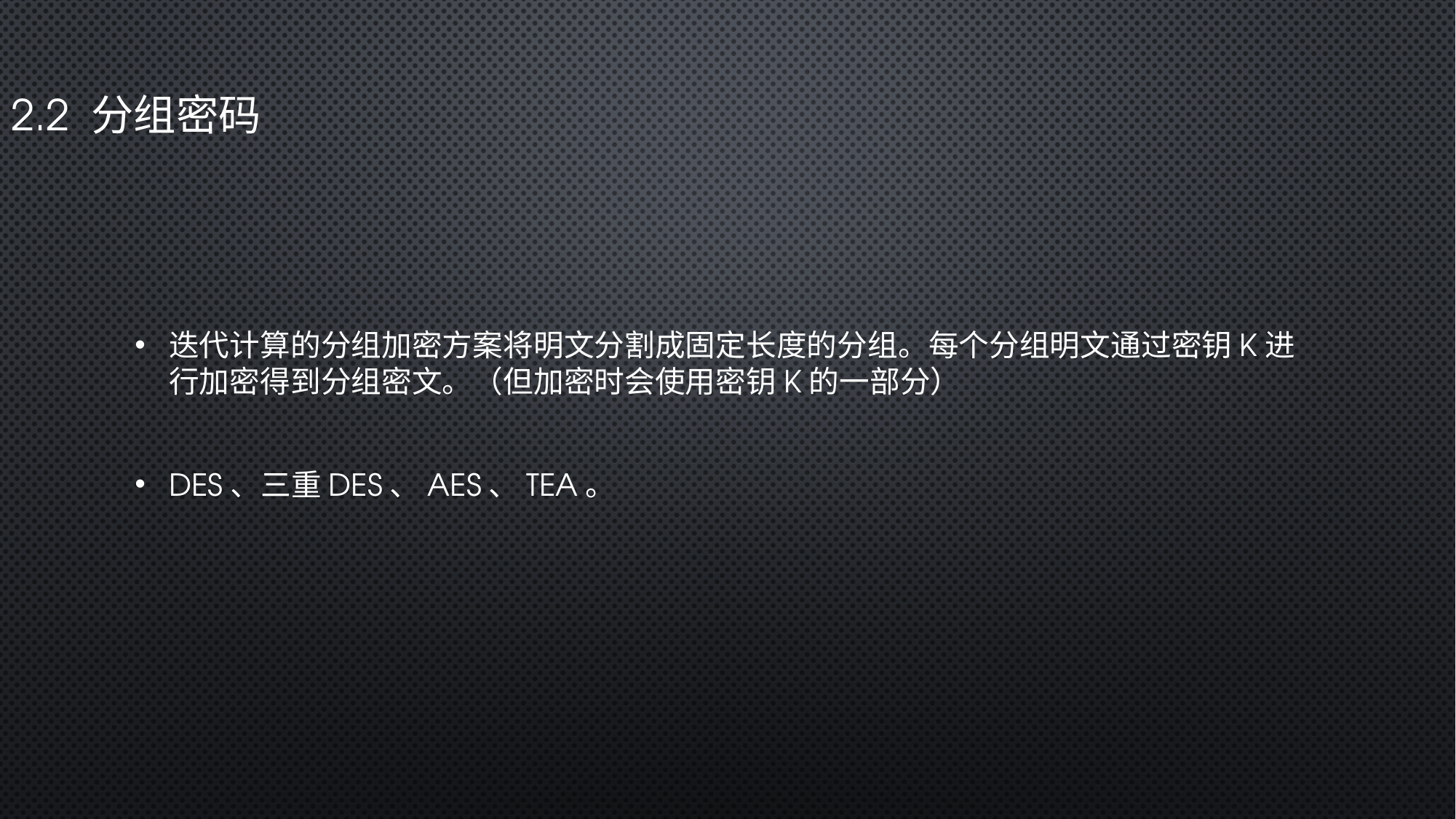

# 2.2 分组密码
迭代计算的分组加密方案将明文分割成固定长度的分组。每个分组明文通过密钥k进行加密得到分组密文。（但加密时会使用密钥k的一部分）

DES、三重DES、AES、TEA。